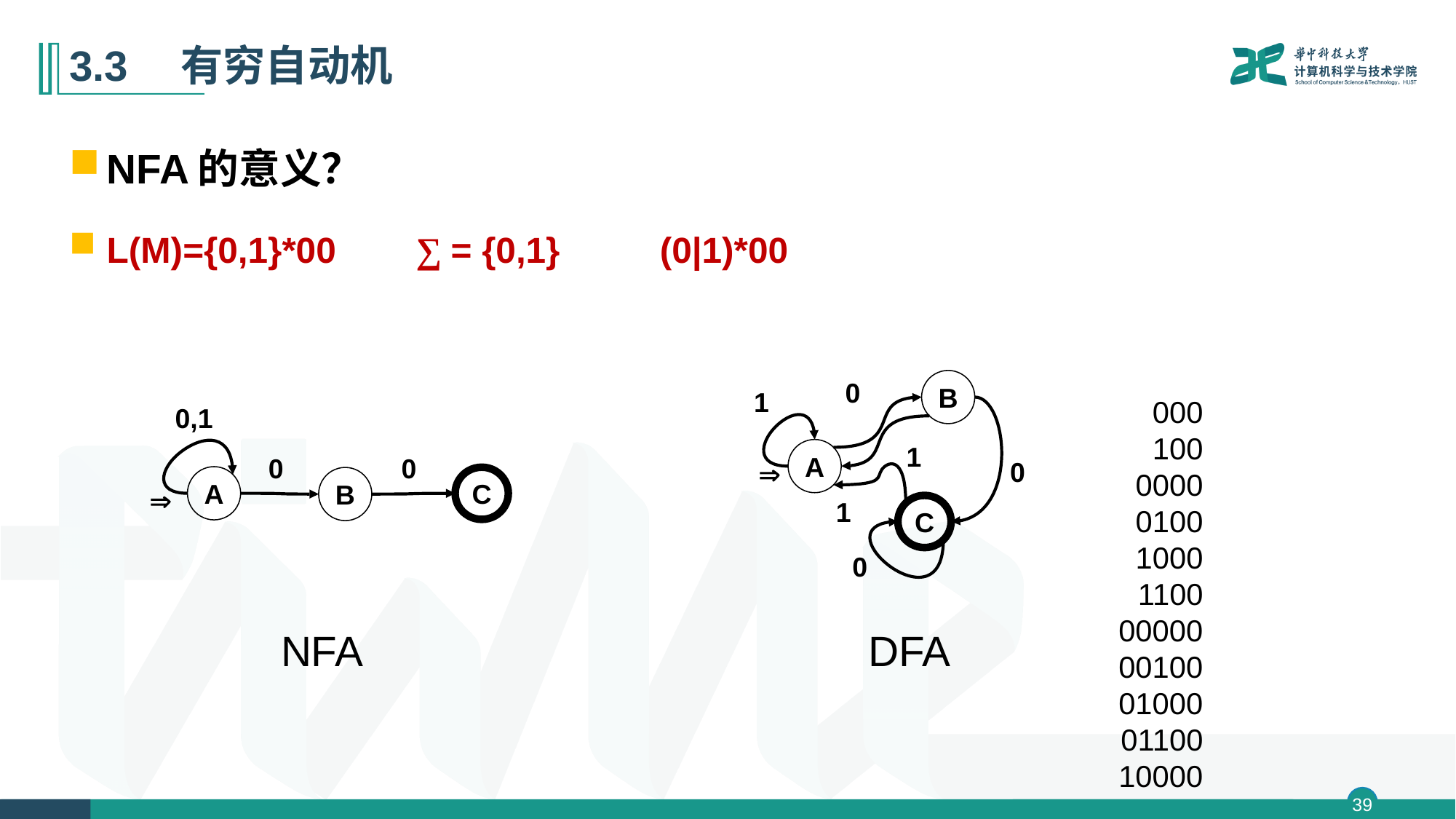

# 3.3　有穷自动机
NFA的意义？
L(M)={0,1}*00        ∑ = {0,1}          (0|1)*00
0
B
1
1
A
0
⇒
1
C
0
000
100
0000
0100
1000
1100
00000
00100
01000
01100
10000
10100
11000
11100
000000
000100
001000
001100
010000
010100
011000
011100
100000
100100
101000
101100
110000
110100
111000
111100

0,1
0
0
A
C
B
⇒
NFA
DFA